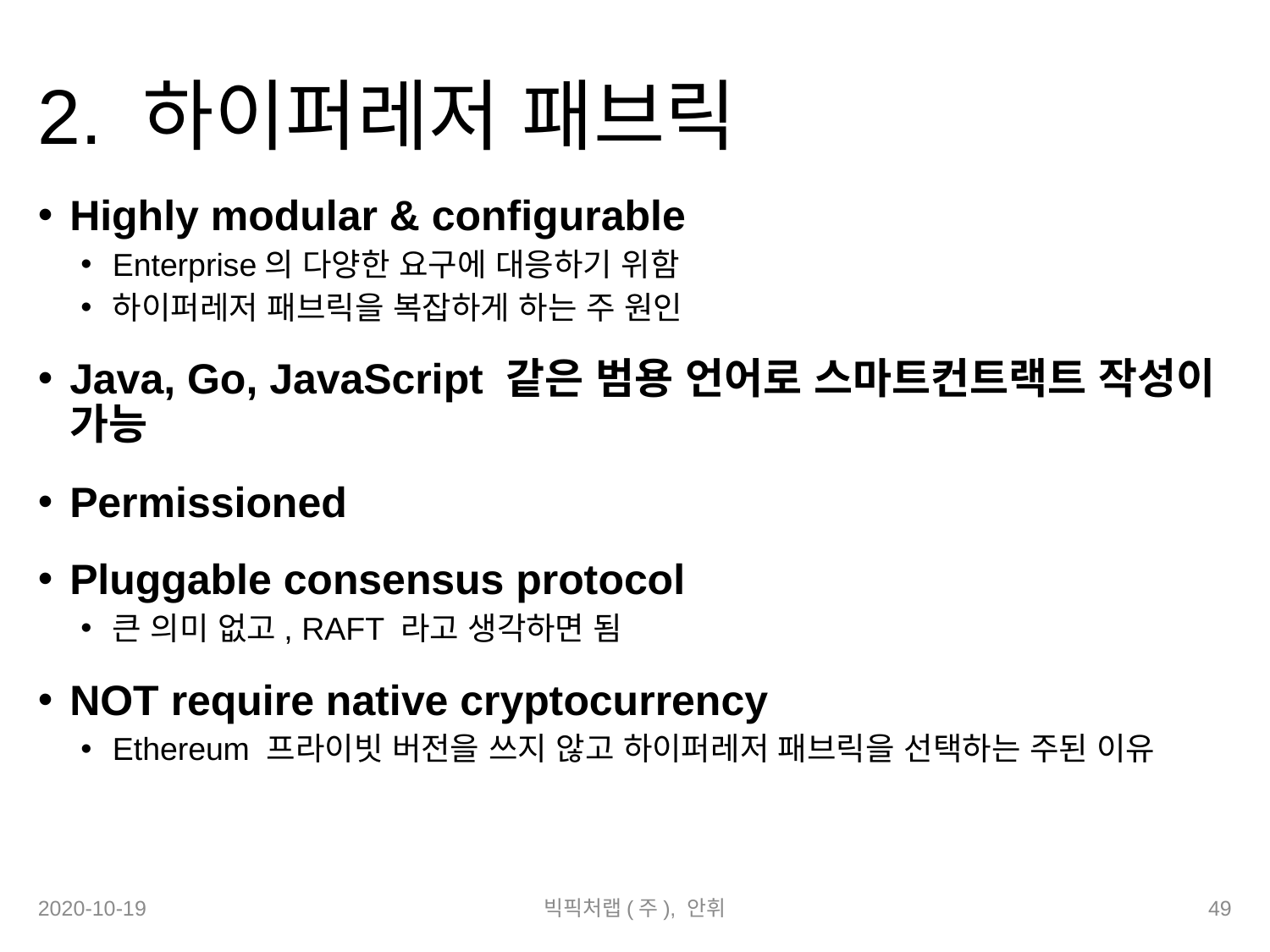

# 2. 하이퍼레저 패브릭
Highly modular & configurable
Enterprise의 다양한 요구에 대응하기 위함
하이퍼레저 패브릭을 복잡하게 하는 주 원인
Java, Go, JavaScript 같은 범용 언어로 스마트컨트랙트 작성이 가능
Permissioned
Pluggable consensus protocol
큰 의미 없고, RAFT 라고 생각하면 됨
NOT require native cryptocurrency
Ethereum 프라이빗 버전을 쓰지 않고 하이퍼레저 패브릭을 선택하는 주된 이유
49
2020-10-19
빅픽처랩(주), 안휘